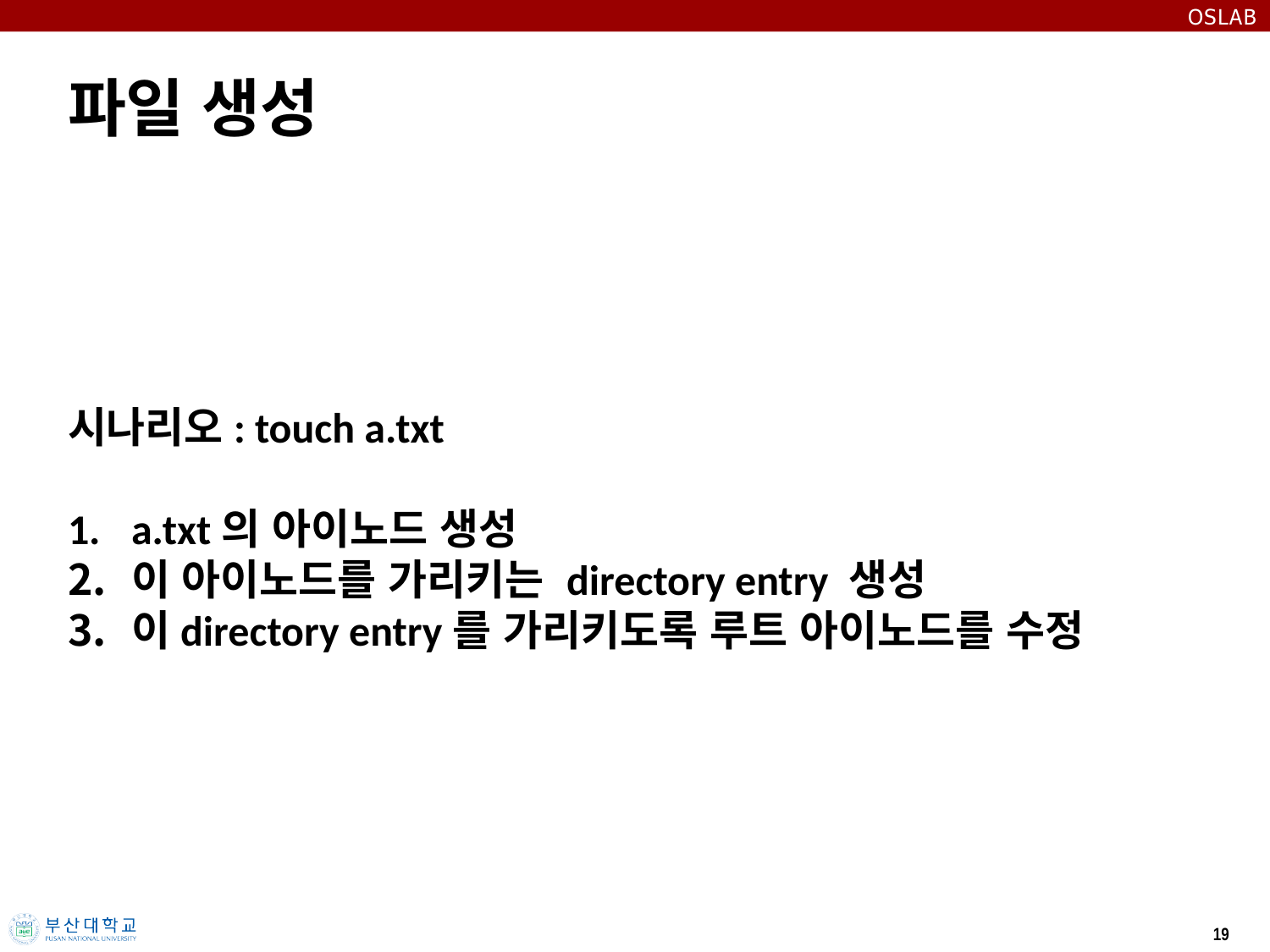

# 파일 생성
시나리오: touch a.txt

a.txt의 아이노드 생성
이 아이노드를 가리키는 directory entry 생성
이directory entry를 가리키도록 루트 아이노드를 수정